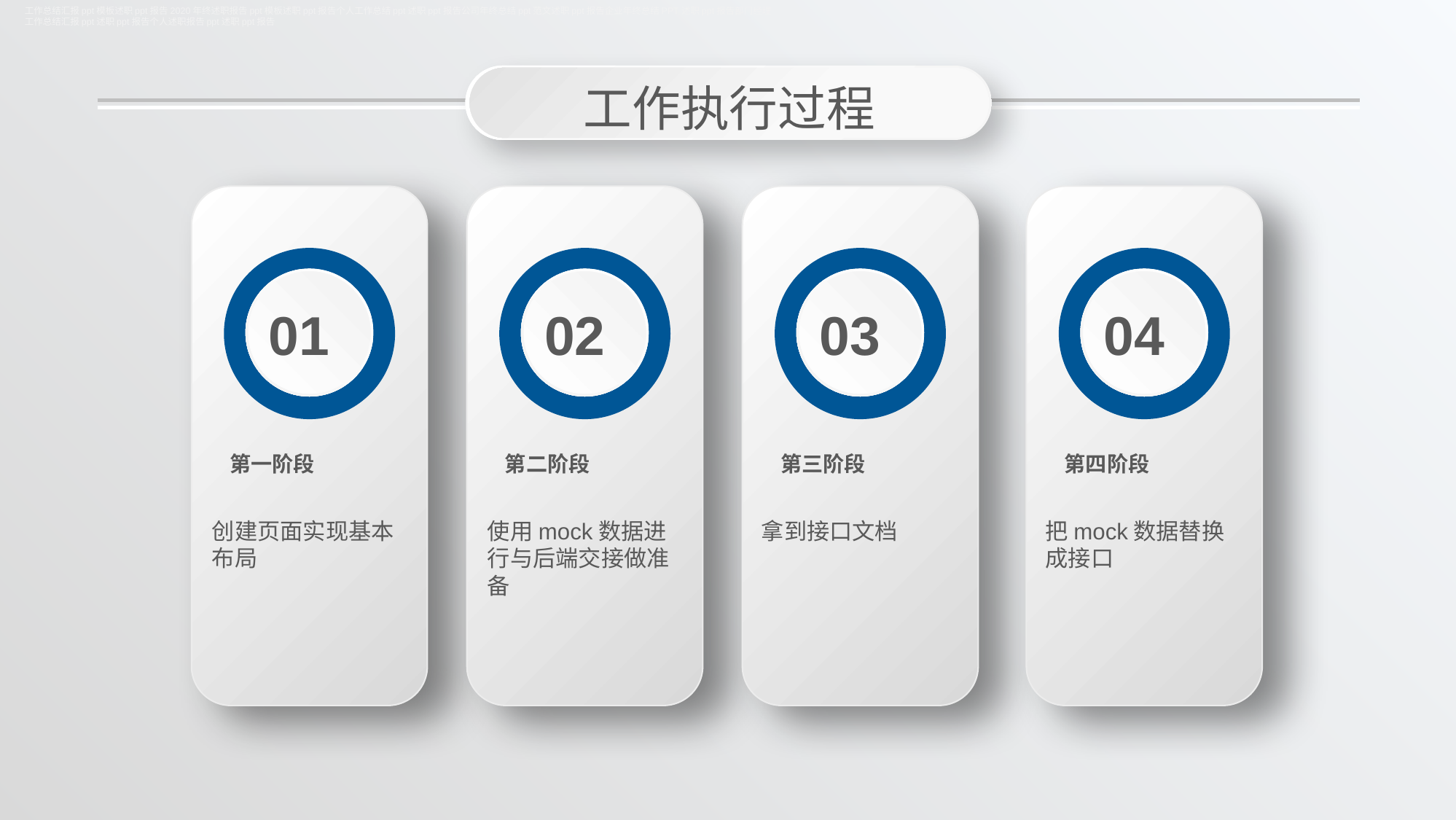

工作总结汇报ppt模板述职ppt报告2020年终述职报告ppt模板述职ppt报告个人工作总结ppt述职ppt报告公司年终总结ppt范文述职ppt报告企业年终总结PPT述职ppt报告部门经理工作总结汇报ppt述职ppt报告个人述职报告ppt述职ppt报告

工作执行过程

01
02
03
04
第一阶段
第二阶段
第三阶段
第四阶段
创建页面实现基本布局
使用mock数据进行与后端交接做准备
拿到接口文档
把mock数据替换成接口